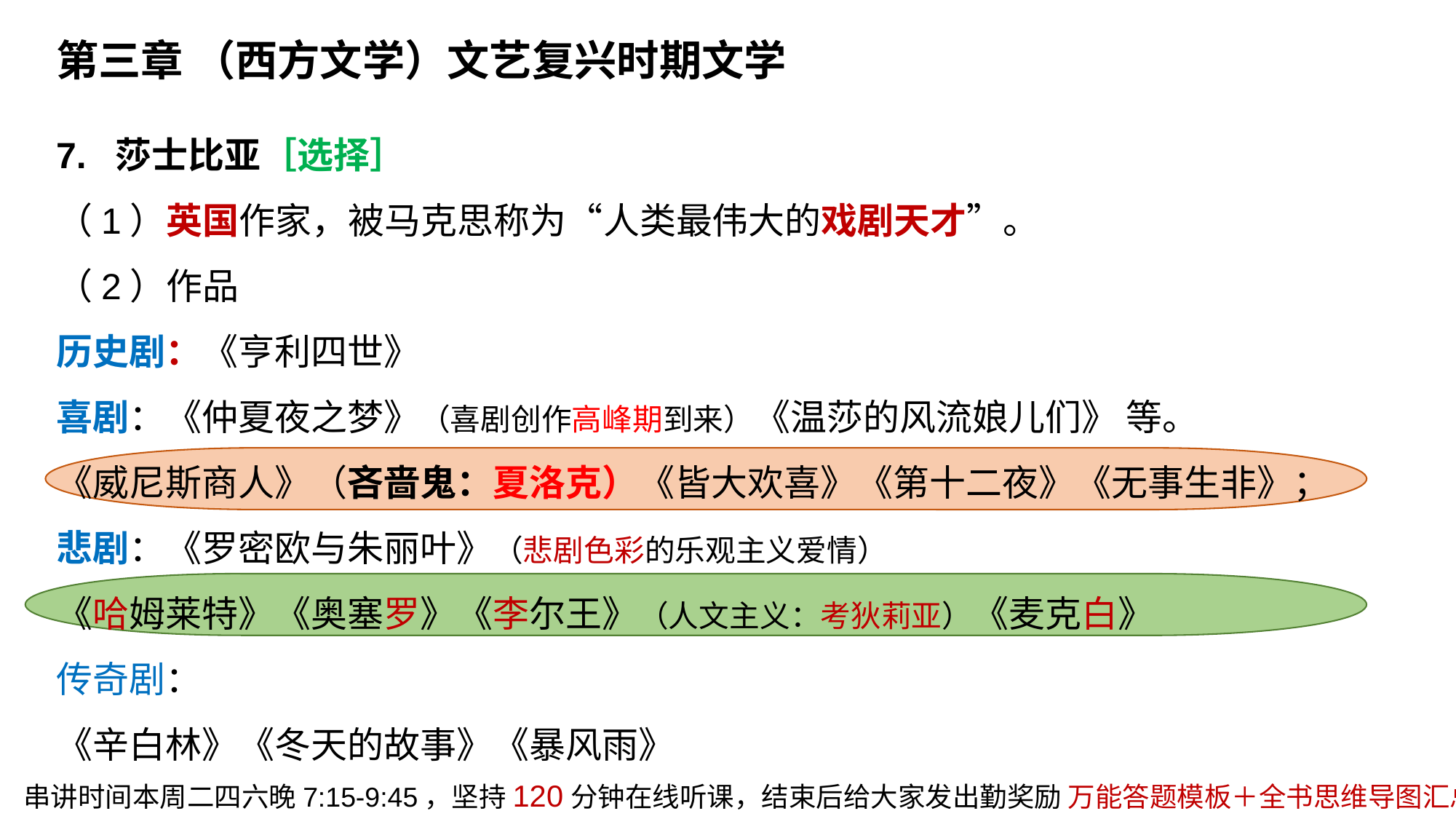

第三章 （西方文学）文艺复兴时期文学
7.  莎士比亚［选择］
（1）英国作家，被马克思称为“人类最伟大的戏剧天才”。
（2）作品
历史剧：《亨利四世》
喜剧：《仲夏夜之梦》（喜剧创作高峰期到来）《温莎的风流娘儿们》 等。
《威尼斯商人》（吝啬鬼：夏洛克）《皆大欢喜》《第十二夜》《无事生非》；
悲剧：《罗密欧与朱丽叶》（悲剧色彩的乐观主义爱情）
《哈姆莱特》《奥塞罗》《李尔王》（人文主义：考狄莉亚）《麦克白》
传奇剧：
《辛白林》《冬天的故事》《暴风雨》